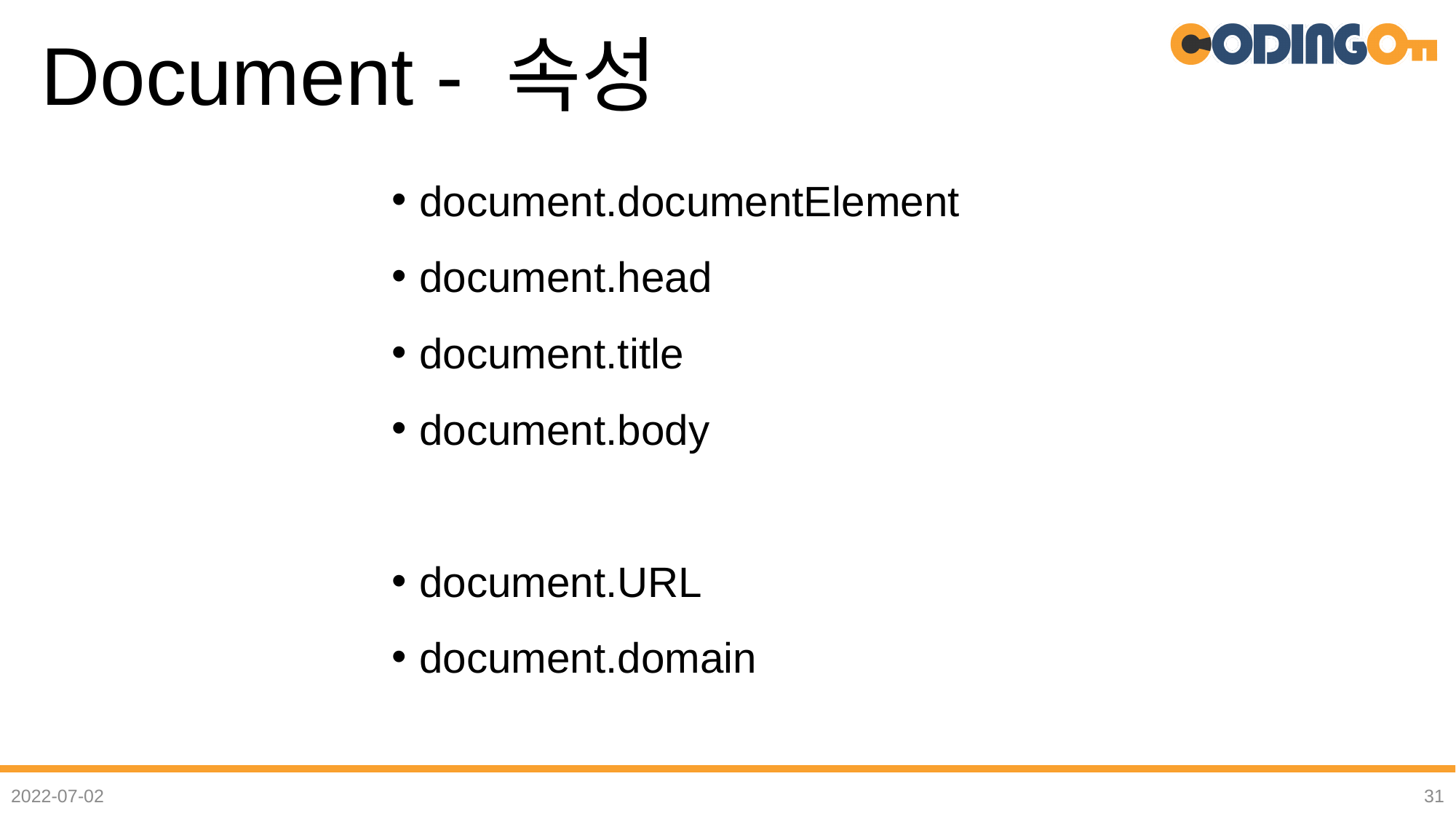

# Document - 속성
document.documentElement
document.head
document.title
document.body

document.URL
document.domain
2022-07-02
31